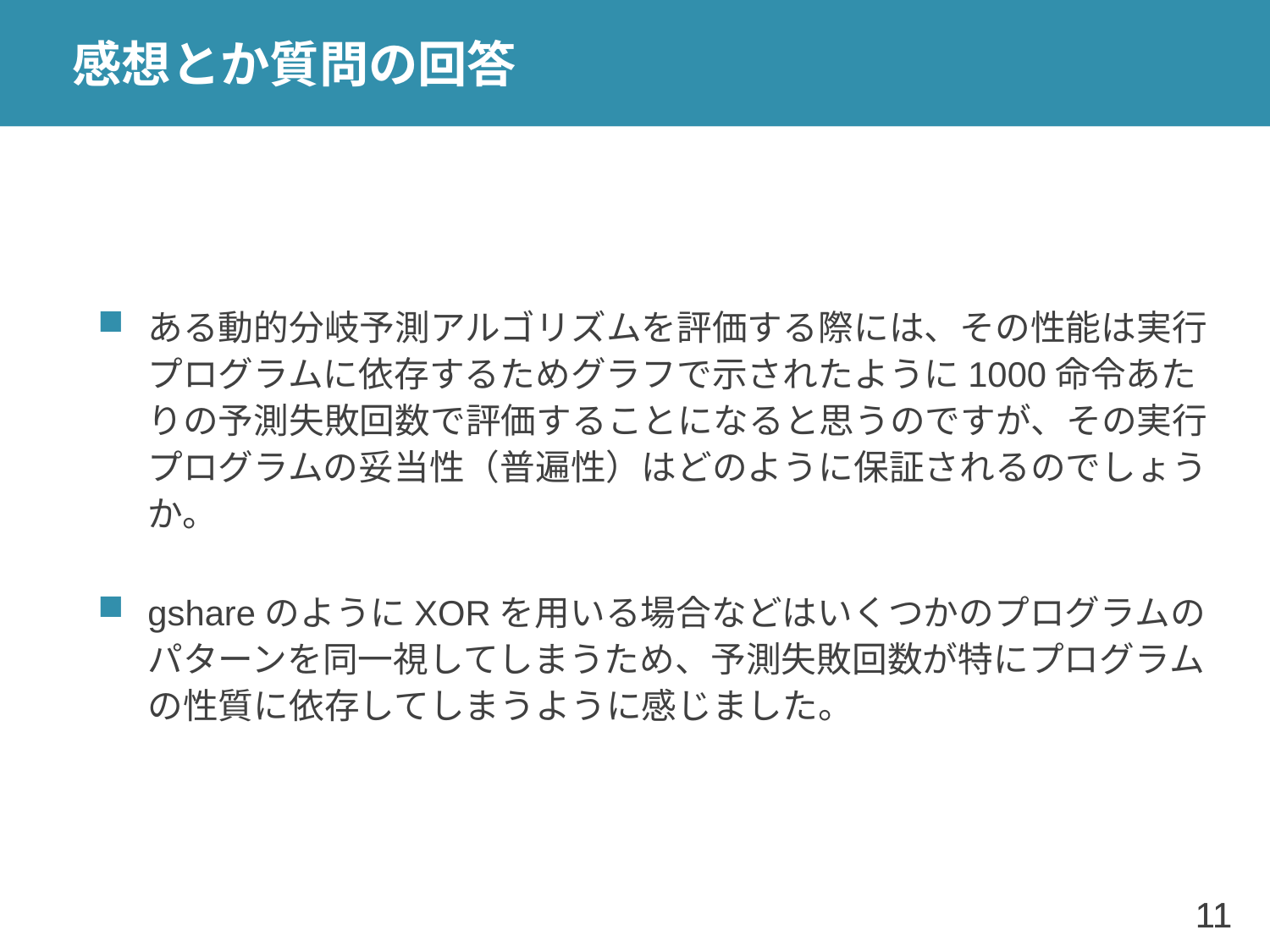

# 感想とか質問の回答
ある動的分岐予測アルゴリズムを評価する際には、その性能は実行プログラムに依存するためグラフで示されたように1000命令あたりの予測失敗回数で評価することになると思うのですが、その実行プログラムの妥当性（普遍性）はどのように保証されるのでしょうか。
gshareのようにXORを用いる場合などはいくつかのプログラムのパターンを同一視してしまうため、予測失敗回数が特にプログラムの性質に依存してしまうように感じました。